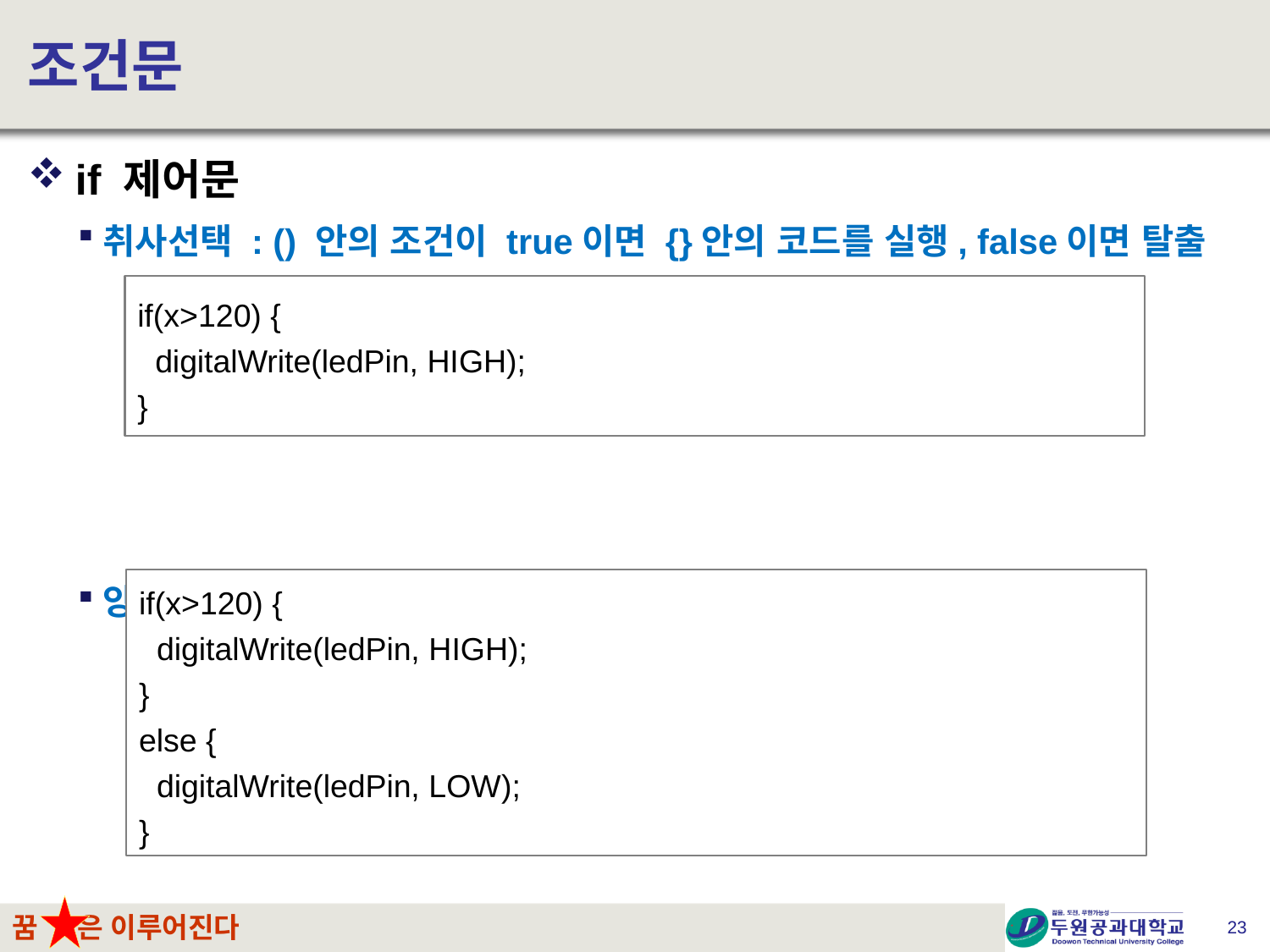

# 조건문
if 제어문
취사선택 : () 안의 조건이 true이면 {}안의 코드를 실행, false이면 탈출

양자택일 : () 안의 조건값에 따라 실행될 구문을 선택

if(x>120) {
  digitalWrite(ledPin, HIGH);
}
if(x>120) {
  digitalWrite(ledPin, HIGH);
}
else {
  digitalWrite(ledPin, LOW);
}
23